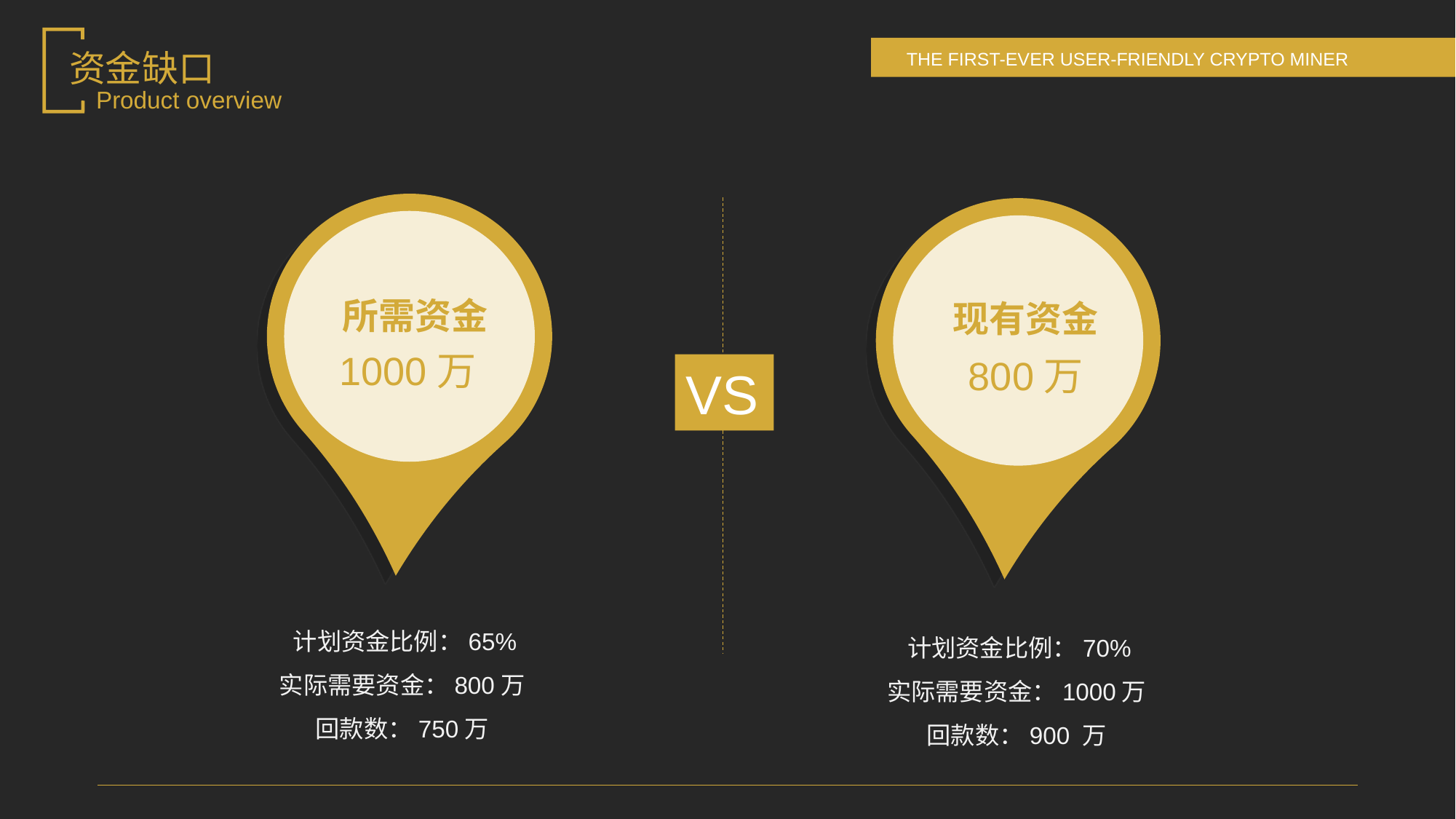

资金缺口
Product overview

所需资金
现有资金
1000万
800万
VS
计划资金比例：65%
实际需要资金：800万
回款数：750万
计划资金比例：70%
实际需要资金：1000万
回款数：900 万